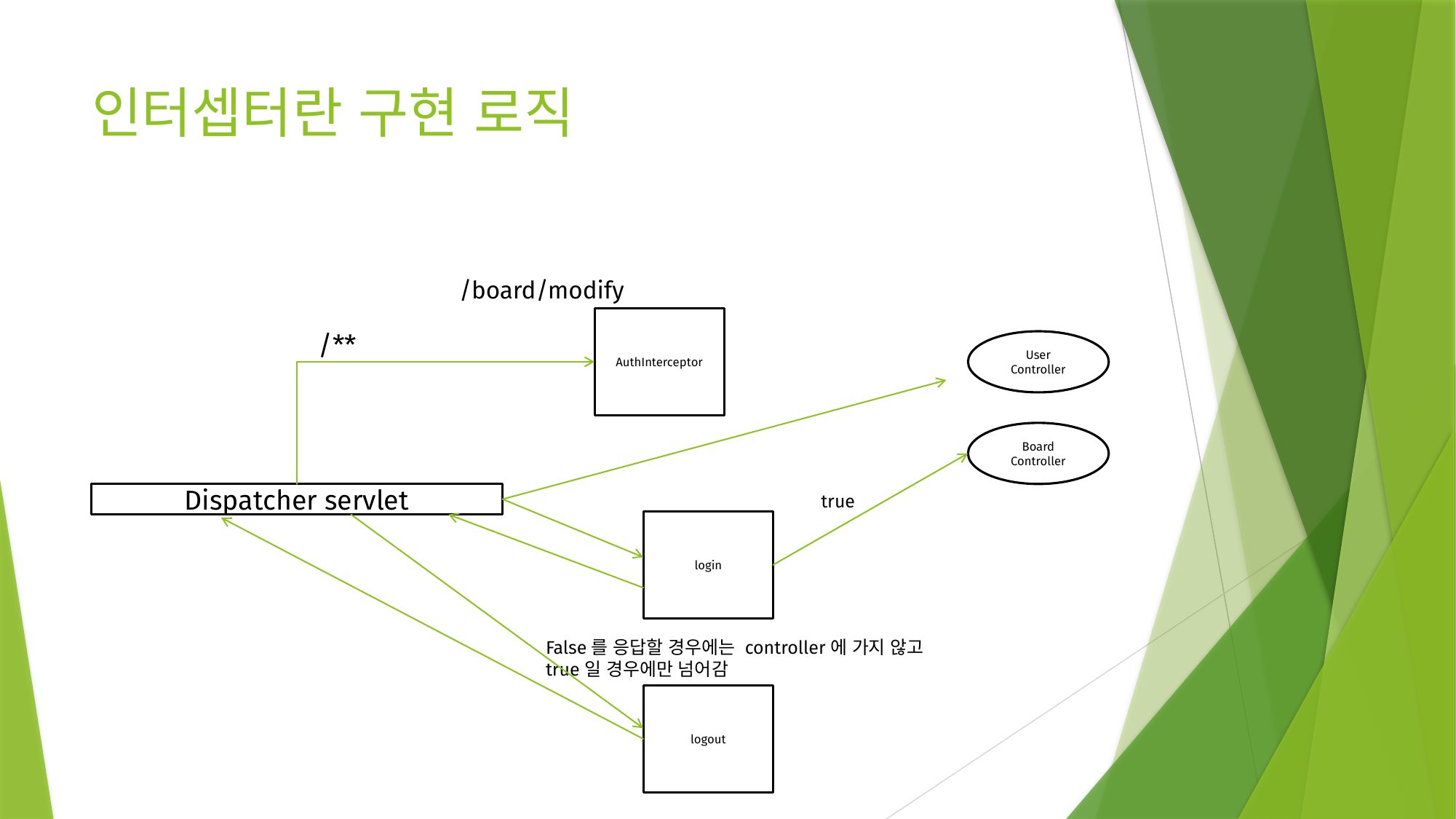

# 인터셉터란 구현 로직
/board/modify
AuthInterceptor
/**
User
Controller
Board
Controller
Dispatcher servlet
true
login
False를 응답할 경우에는 controller에 가지 않고 true일 경우에만 넘어감
logout